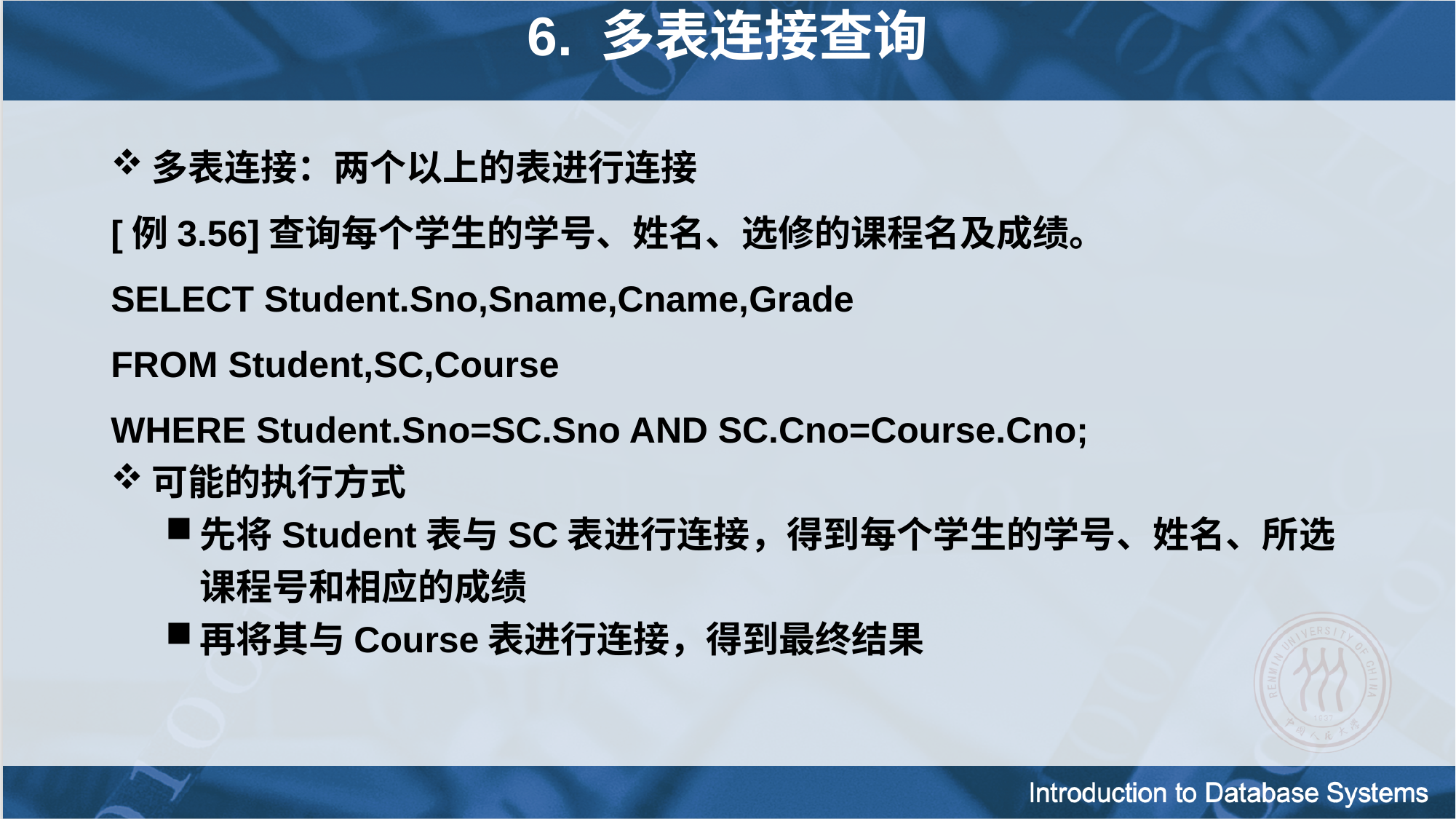

6. 多表连接查询
多表连接：两个以上的表进行连接
[例3.56]查询每个学生的学号、姓名、选修的课程名及成绩。
SELECT Student.Sno,Sname,Cname,Grade
FROM Student,SC,Course
WHERE Student.Sno=SC.Sno AND SC.Cno=Course.Cno;
可能的执行方式
先将Student表与SC表进行连接，得到每个学生的学号、姓名、所选课程号和相应的成绩
再将其与Course表进行连接，得到最终结果